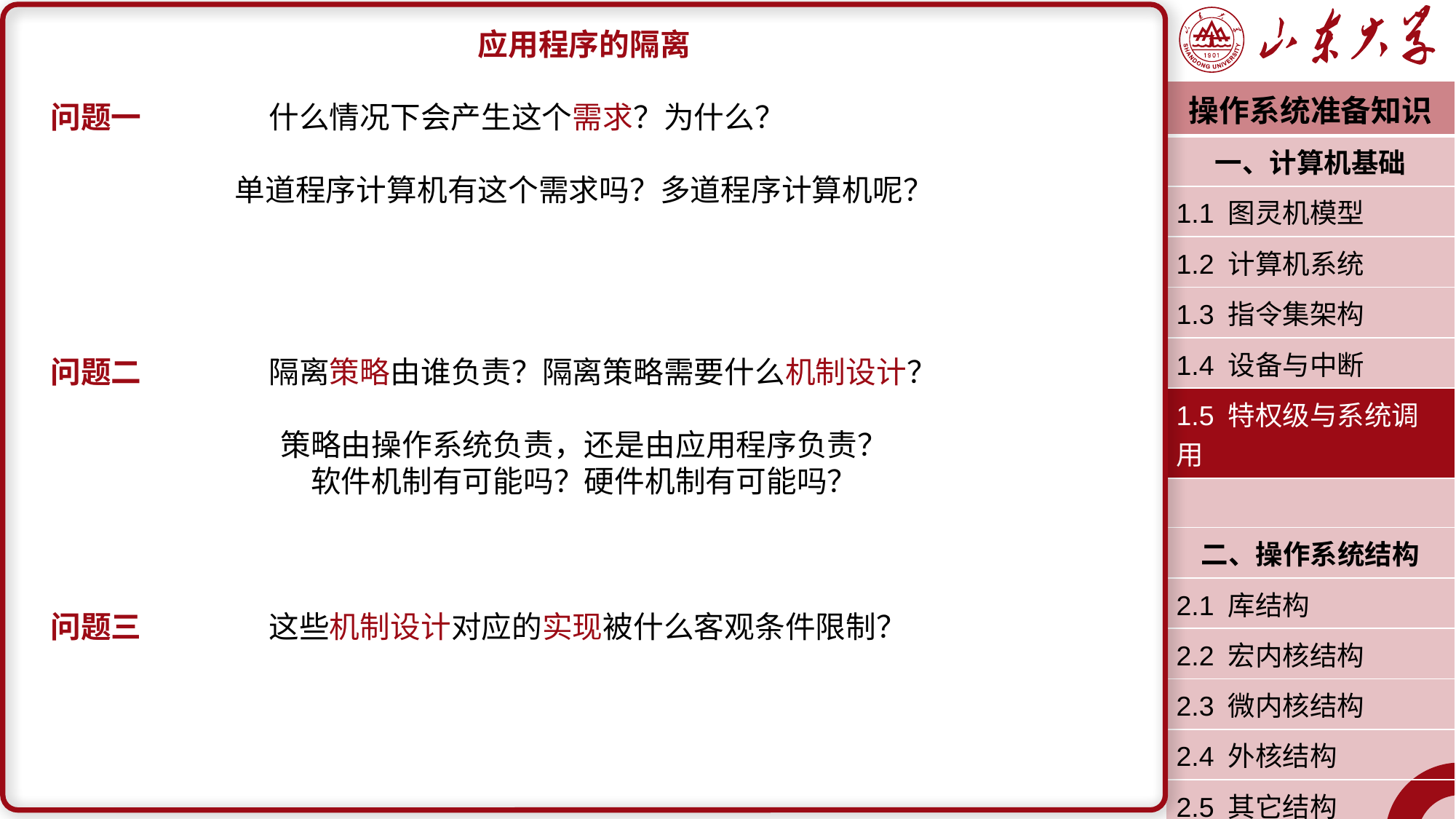

应用程序的隔离

问题一		什么情况下会产生这个需求？为什么？

单道程序计算机有这个需求吗？多道程序计算机呢？

问题二		隔离策略由谁负责？隔离策略需要什么机制设计？

策略由操作系统负责，还是由应用程序负责？
软件机制有可能吗？硬件机制有可能吗？

问题三		这些机制设计对应的实现被什么客观条件限制？
| 操作系统准备知识 |
| --- |
| 一、计算机基础 |
| 1.1 图灵机模型 |
| 1.2 计算机系统 |
| 1.3 指令集架构 |
| 1.4 设备与中断 |
| 1.5 特权级与系统调用 |
|  |
| 二、操作系统结构 |
| 2.1 库结构 |
| 2.2 宏内核结构 |
| 2.3 微内核结构 |
| 2.4 外核结构 |
| 2.5 其它结构 |
| 潘润宇 2023.02 |